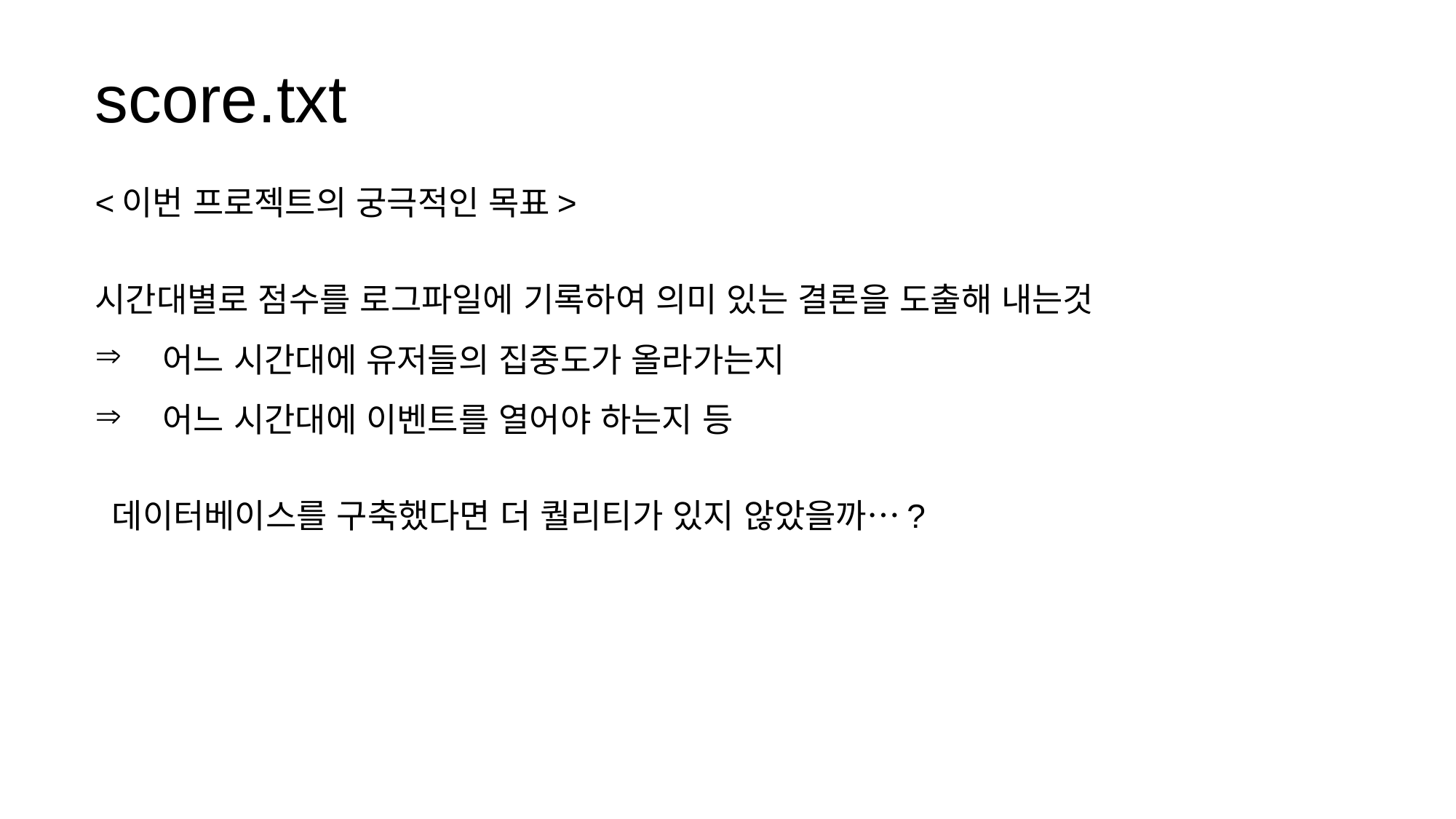

# score.txt
<이번 프로젝트의 궁극적인 목표>

시간대별로 점수를 로그파일에 기록하여 의미 있는 결론을 도출해 내는것
어느 시간대에 유저들의 집중도가 올라가는지
어느 시간대에 이벤트를 열어야 하는지 등

 데이터베이스를 구축했다면 더 퀄리티가 있지 않았을까…?